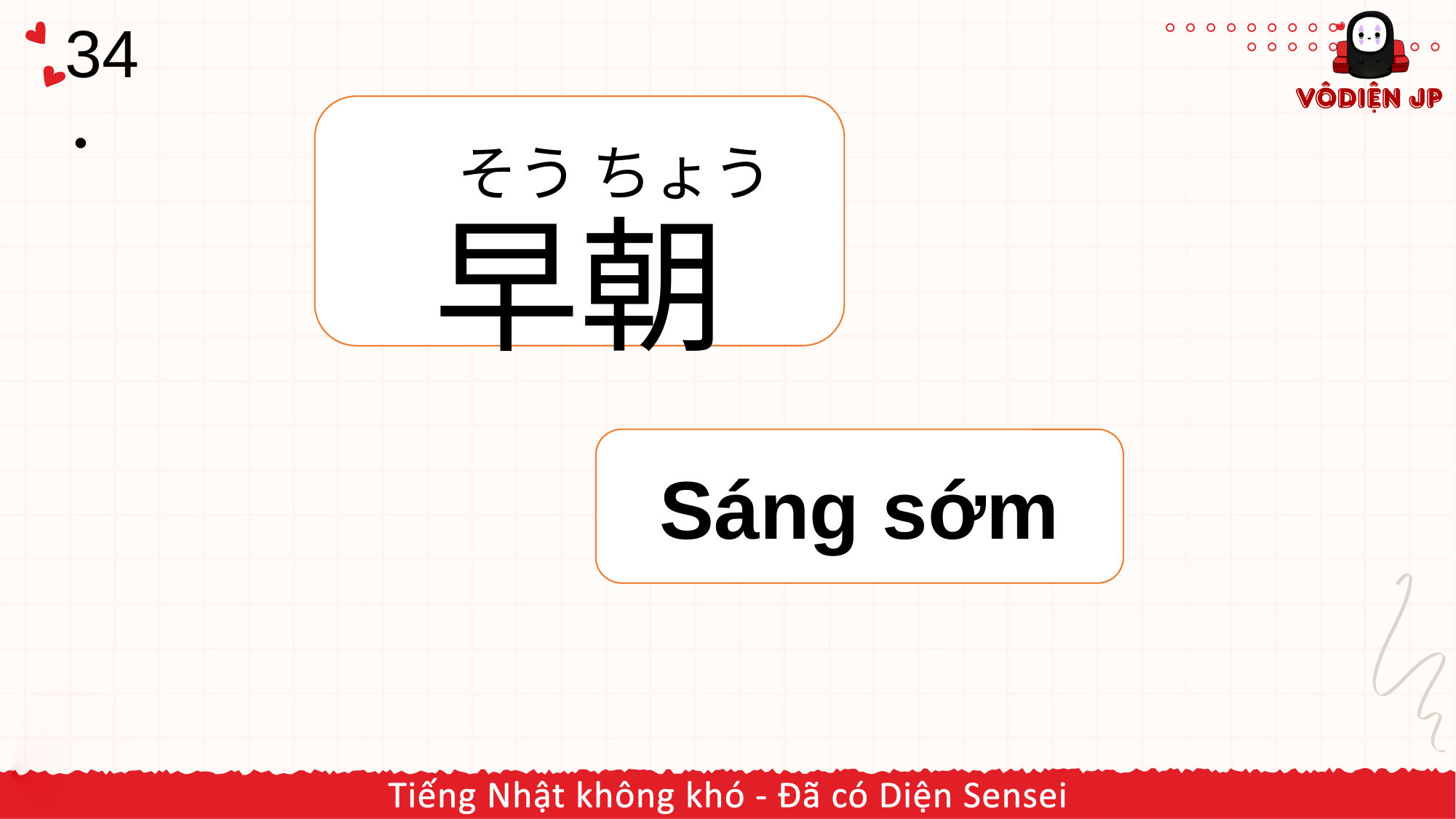

# 34．

早朝
そう ちょう
Sáng sớm